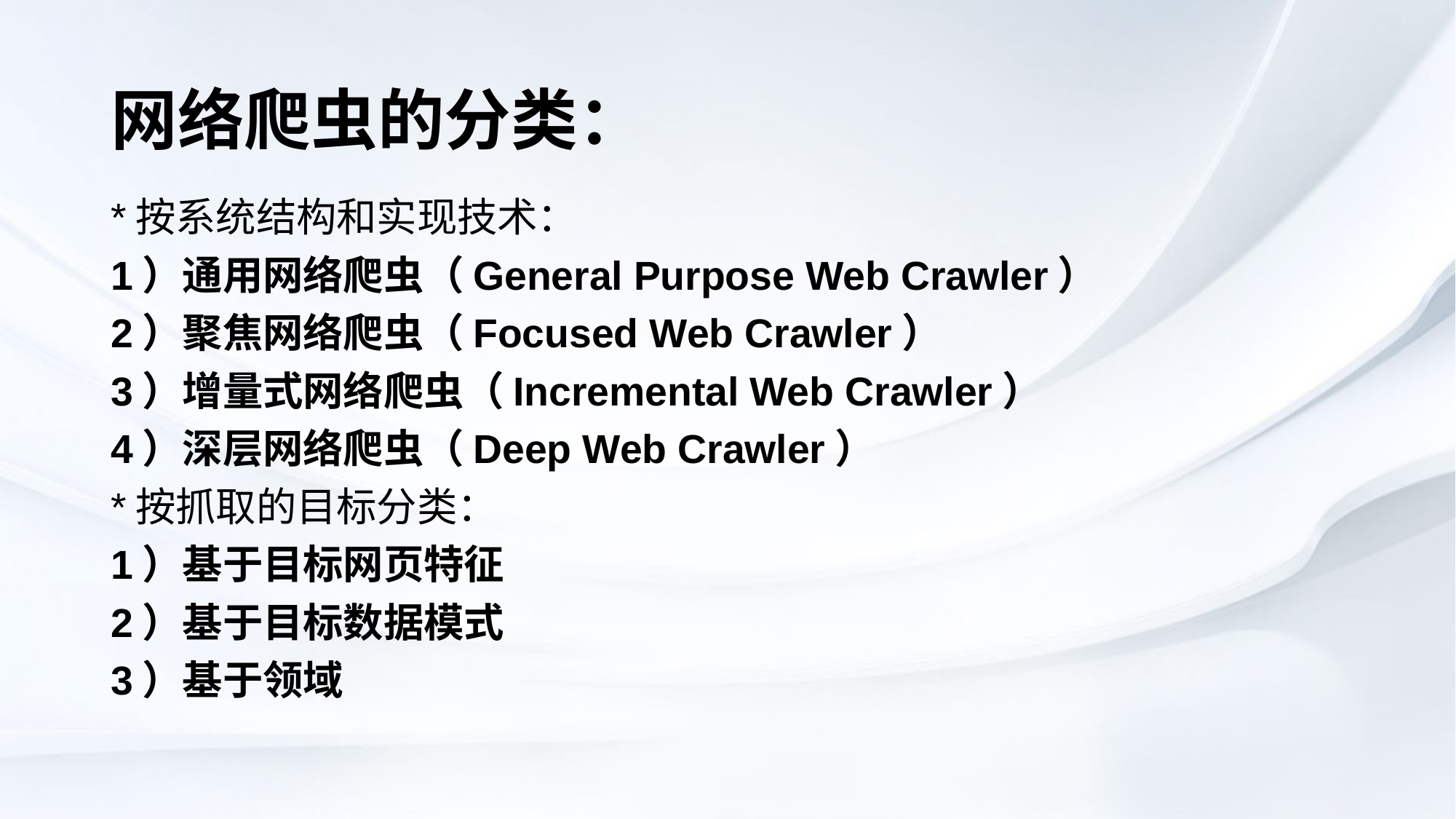

# 网络爬虫的分类：
*按系统结构和实现技术：
1）通用网络爬虫（General Purpose Web Crawler）
2）聚焦网络爬虫（Focused Web Crawler）
3）增量式网络爬虫（Incremental Web Crawler）
4）深层网络爬虫（Deep Web Crawler）
*按抓取的目标分类：
1）基于目标网页特征
2）基于目标数据模式
3）基于领域